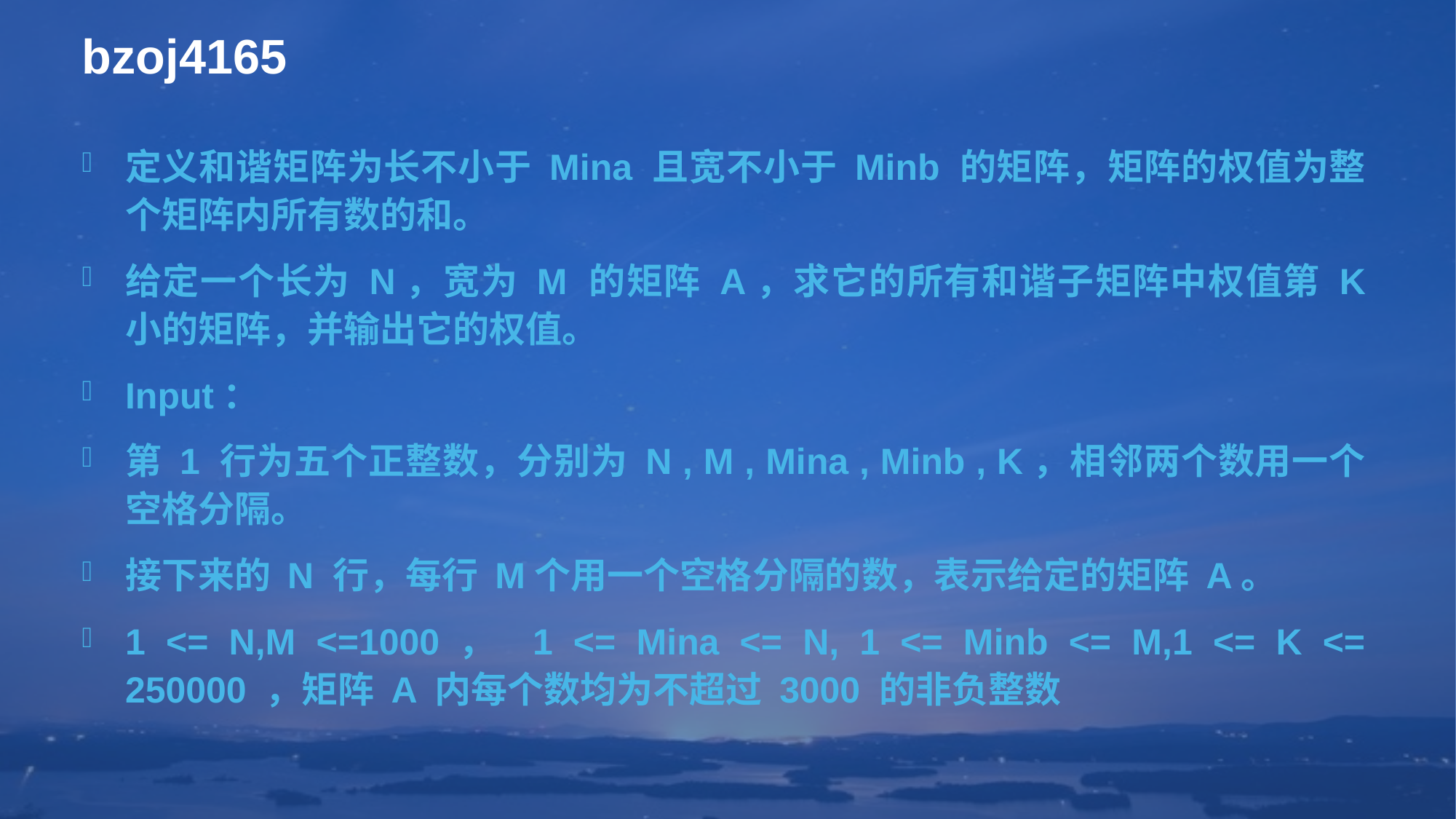

# bzoj4165
定义和谐矩阵为长不小于 Mina 且宽不小于 Minb 的矩阵，矩阵的权值为整个矩阵内所有数的和。
给定一个长为 N，宽为 M 的矩阵 A，求它的所有和谐子矩阵中权值第 K 小的矩阵，并输出它的权值。
Input：
第 1 行为五个正整数，分别为 N , M , Mina , Minb , K，相邻两个数用一个空格分隔。
接下来的 N 行，每行 M个用一个空格分隔的数，表示给定的矩阵 A。
1 <= N,M <=1000， 1 <= Mina <= N, 1 <= Minb <= M,1 <= K <= 250000 ，矩阵 A 内每个数均为不超过 3000 的非负整数